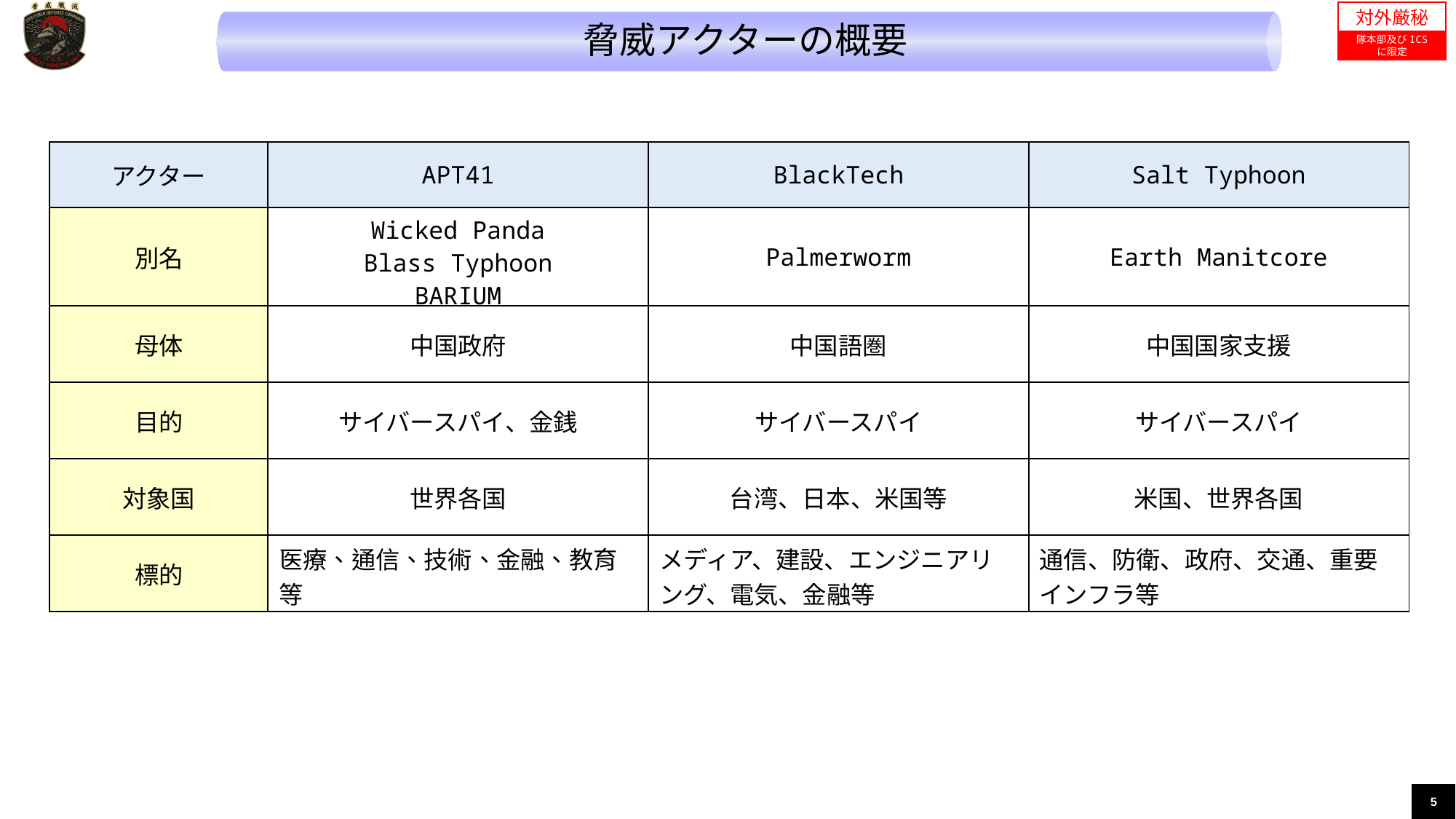

対外厳秘
隊本部及びICS
に限定
脅威アクターの概要
| アクター | APT41 | BlackTech | Salt Typhoon |
| --- | --- | --- | --- |
| 別名 | Wicked Panda Blass Typhoon BARIUM | Palmerworm | Earth Manitcore |
| 母体 | 中国政府 | 中国語圏 | 中国国家支援 |
| 目的 | サイバースパイ、金銭 | サイバースパイ | サイバースパイ |
| 対象国 | 世界各国 | 台湾、日本、米国等 | 米国、世界各国 |
| 標的 | 医療、通信、技術、金融、教育等 | メディア、建設、エンジニアリング、電気、金融等 | 通信、防衛、政府、交通、重要インフラ等 |